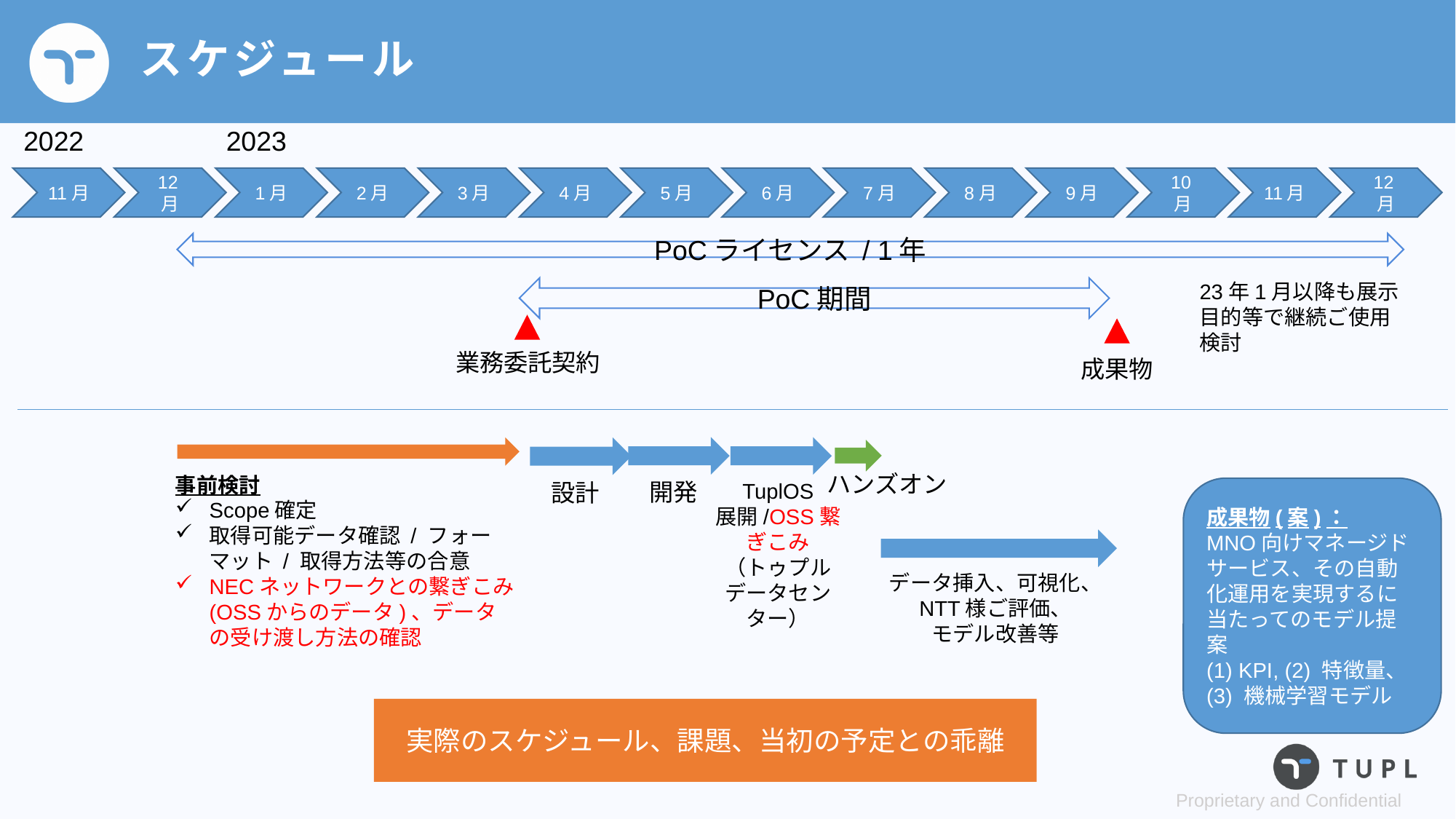

# スケジュール
2022
2023
11月
12月
1月
2月
3月
4月
5月
6月
7月
8月
9月
10月
11月
12月
PoCライセンス / 1年
23年1月以降も展示目的等で継続ご使用検討
PoC期間

業務委託契約
成果物

ハンズオン
事前検討
Scope確定
取得可能データ確認 / フォーマット / 取得方法等の合意
NECネットワークとの繋ぎこみ(OSSからのデータ)、データの受け渡し方法の確認
開発
設計
TuplOS
展開/OSS繋ぎこみ
（トゥプルデータセンター）
成果物(案)：
MNO向けマネージドサービス、その自動化運用を実現するに当たってのモデル提案
(1) KPI, (2) 特徴量、(3) 機械学習モデル

データ挿入、可視化、
NTT様ご評価、
モデル改善等
実際のスケジュール、課題、当初の予定との乖離